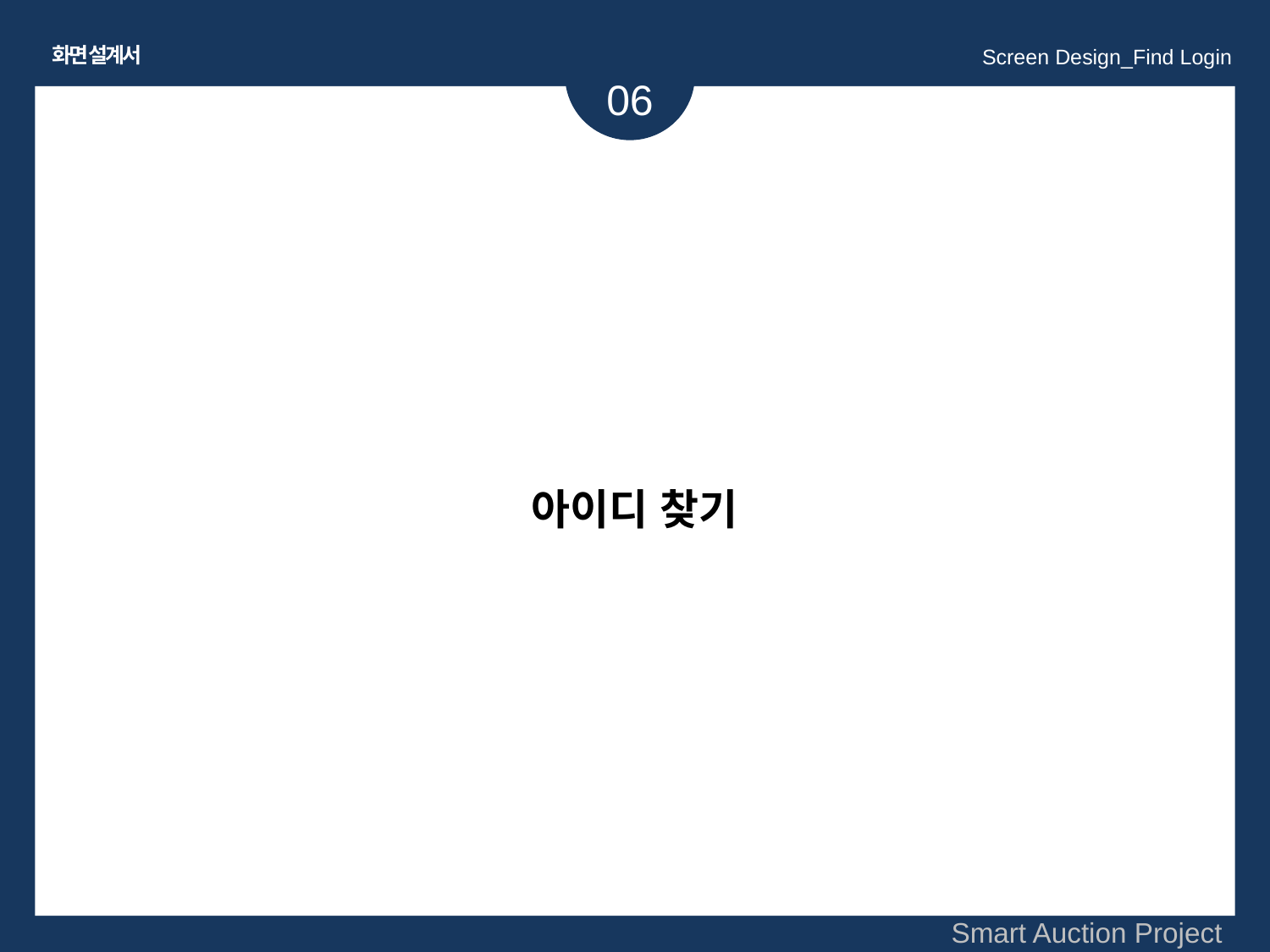

화면 설계서
Screen Design_Find Login
06

아이디 찾기
Smart Auction Project